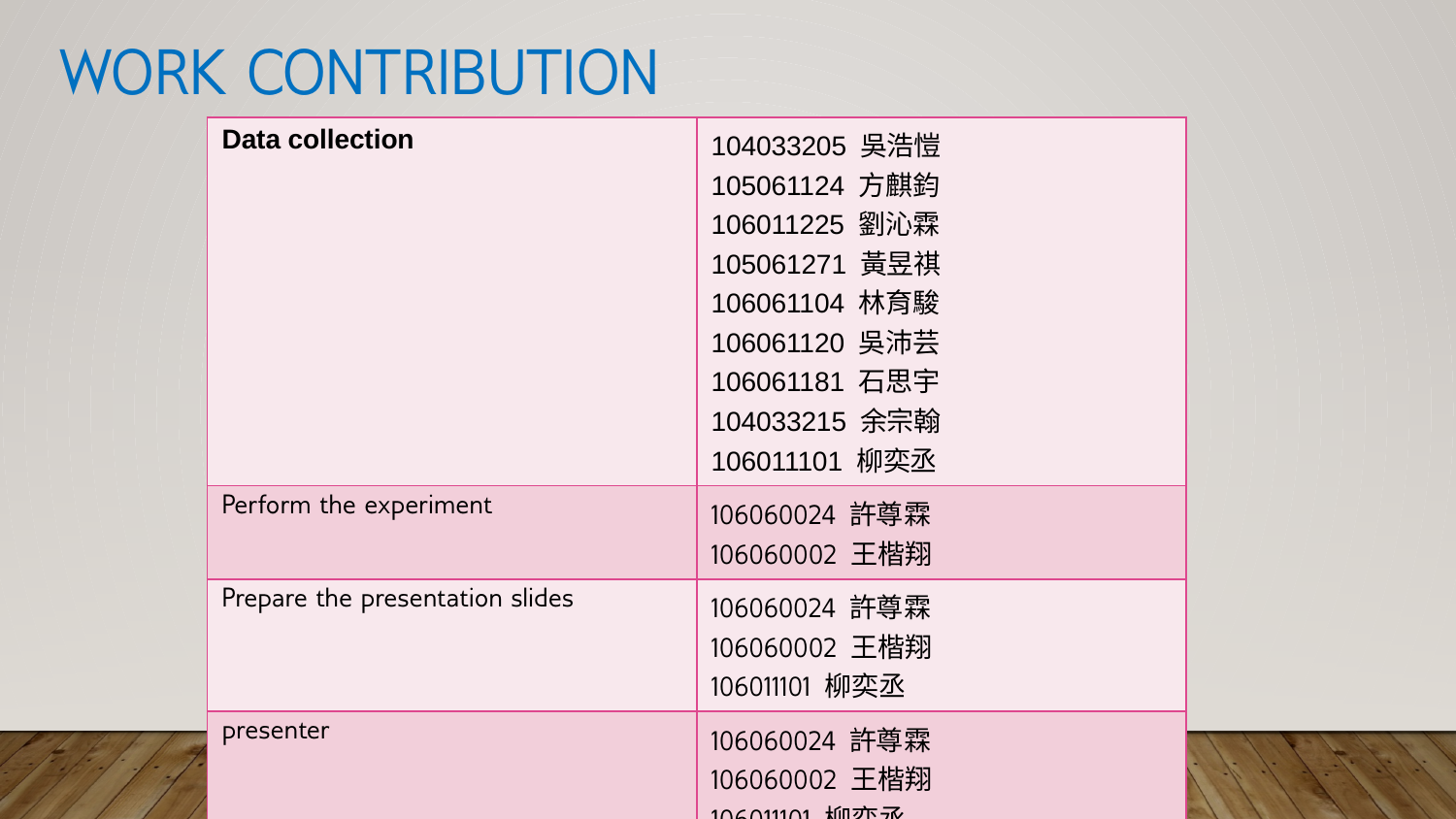

# Work contribution
| Data collection | 104033205 吳浩愷 105061124 方麒鈞 106011225 劉沁霖 105061271 黃昱祺 106061104 林育駿 106061120 吳沛芸 106061181 石思宇 104033215 余宗翰 106011101 柳奕丞 |
| --- | --- |
| Perform the experiment | 106060024 許尊霖 106060002 王楷翔 |
| Prepare the presentation slides | 106060024 許尊霖 106060002 王楷翔 106011101 柳奕丞 |
| presenter | 106060024 許尊霖 106060002 王楷翔 106011101 柳奕丞 |